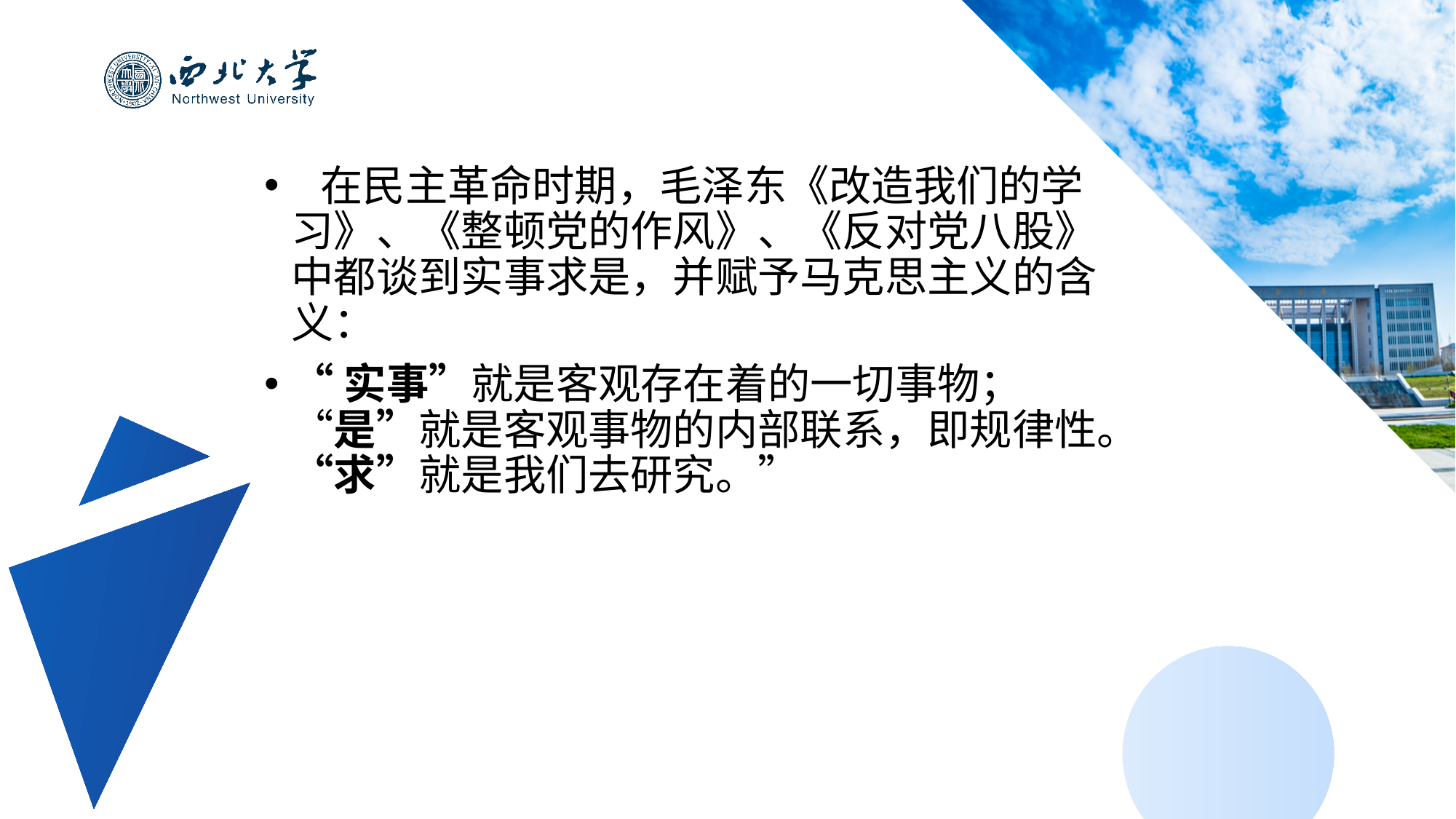

在民主革命时期，毛泽东《改造我们的学习》、《整顿党的作风》、《反对党八股》中都谈到实事求是，并赋予马克思主义的含义：
“实事”就是客观存在着的一切事物；“是”就是客观事物的内部联系，即规律性。“求”就是我们去研究。”